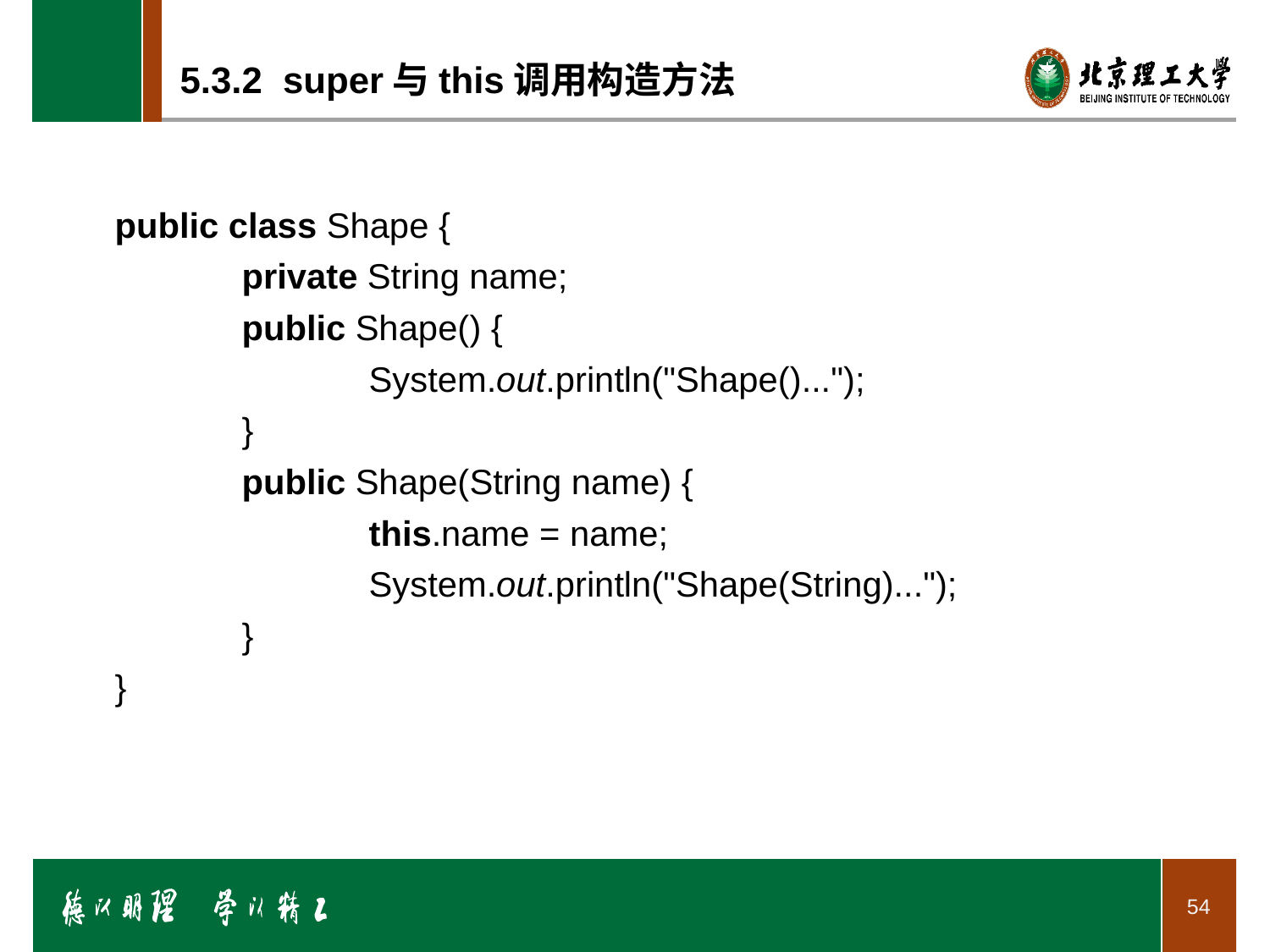

# 5.3.2  super与this调用构造方法
public class Shape {
	private String name;
	public Shape() {
		System.out.println("Shape()...");
	}
	public Shape(String name) {
		this.name = name;
		System.out.println("Shape(String)...");
	}
}